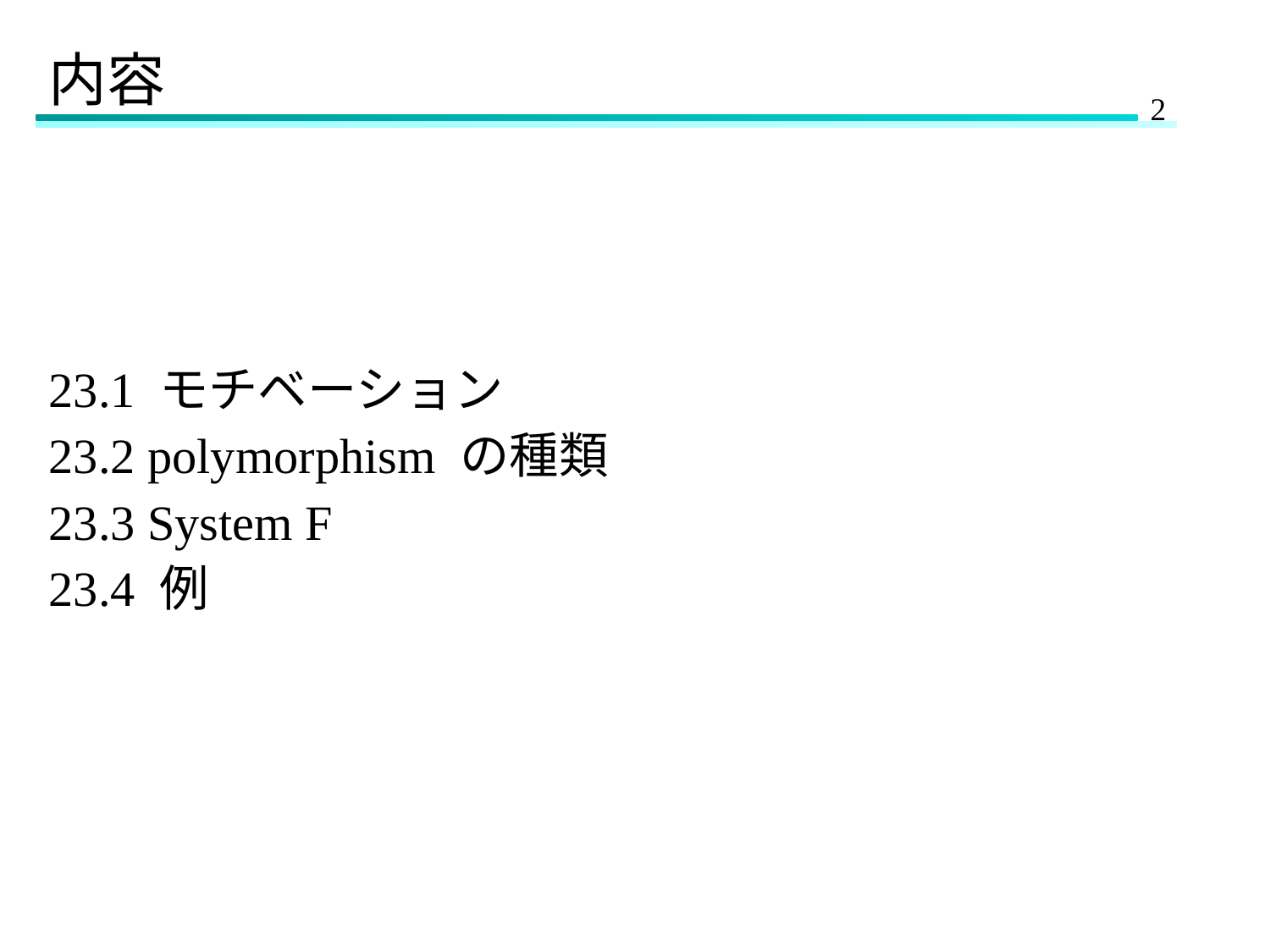

# 内容

23.1 モチベーション
23.2 polymorphism の種類
23.3 System F
23.4 例